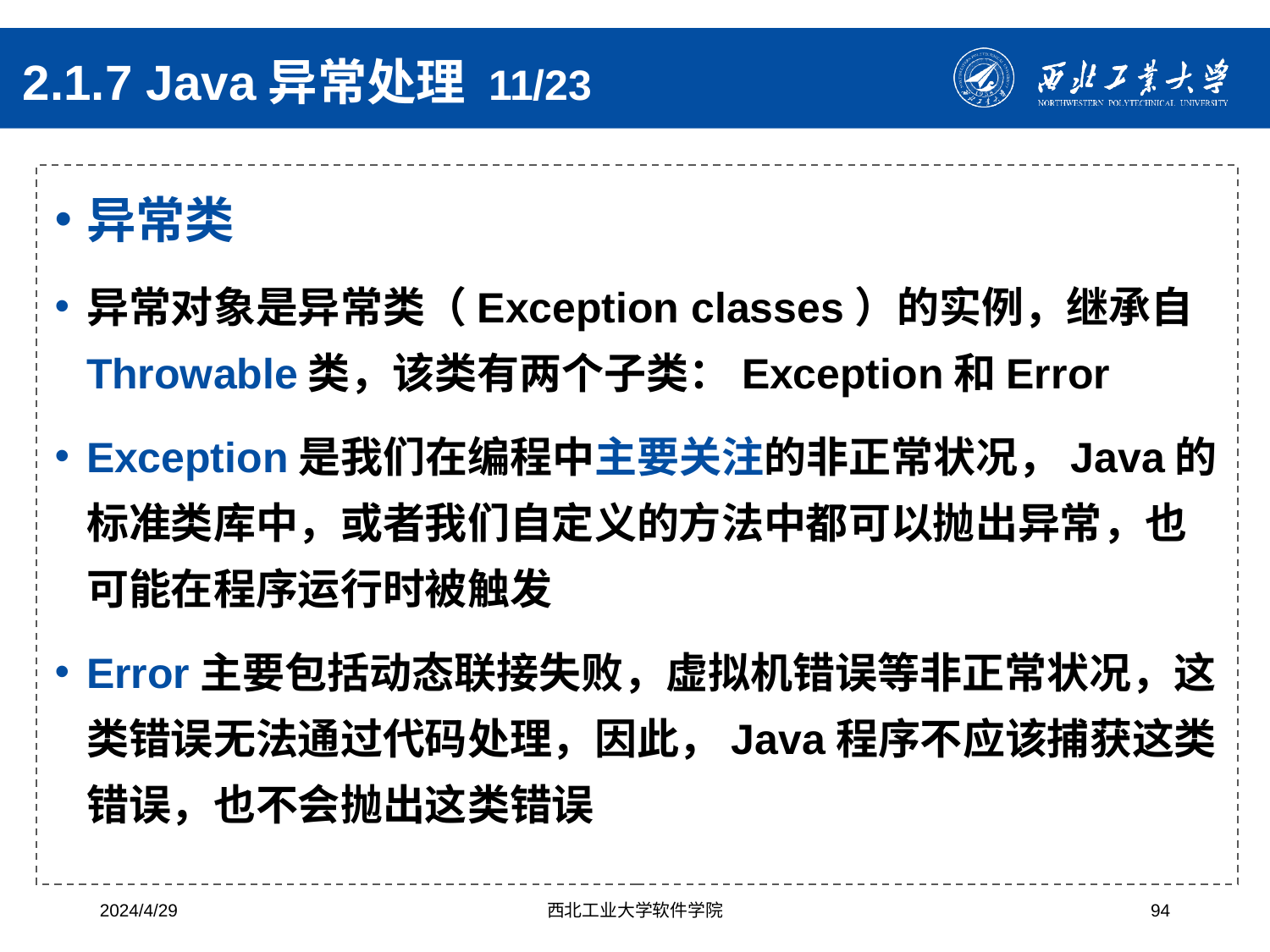

# 2.1.7 Java异常处理 11/23
异常类
异常对象是异常类（Exception classes）的实例，继承自Throwable类，该类有两个子类：Exception和Error
Exception是我们在编程中主要关注的非正常状况，Java的标准类库中，或者我们自定义的方法中都可以抛出异常，也可能在程序运行时被触发
Error主要包括动态联接失败，虚拟机错误等非正常状况，这类错误无法通过代码处理，因此，Java程序不应该捕获这类错误，也不会抛出这类错误

2024/4/29
西北工业大学软件学院
94